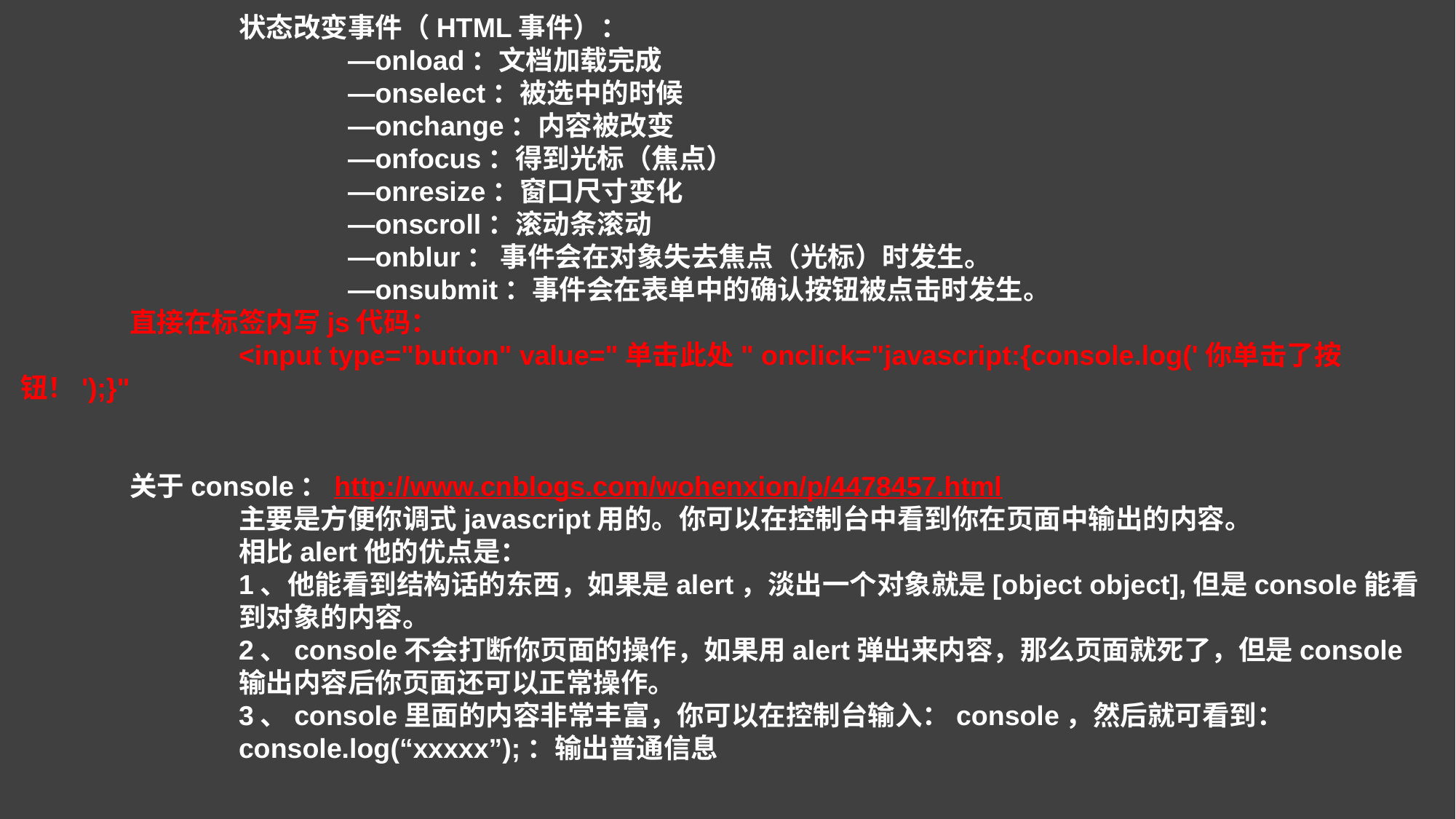

状态改变事件（HTML事件）：
			—onload：文档加载完成
			—onselect：被选中的时候
			—onchange：内容被改变
			—onfocus：得到光标（焦点）
			—onresize：窗口尺寸变化
			—onscroll：滚动条滚动
			—onblur： 事件会在对象失去焦点（光标）时发生。
			—onsubmit：事件会在表单中的确认按钮被点击时发生。
	直接在标签内写js代码：
		<input type="button" value="单击此处" onclick="javascript:{console.log('你单击了按钮！');}"

	关于console：http://www.cnblogs.com/wohenxion/p/4478457.html
		主要是方便你调式javascript用的。你可以在控制台中看到你在页面中输出的内容。
相比alert他的优点是：
1、他能看到结构话的东西，如果是alert，淡出一个对象就是[object object],但是console能看到对象的内容。
2、console不会打断你页面的操作，如果用alert弹出来内容，那么页面就死了，但是console输出内容后你页面还可以正常操作。
3、console里面的内容非常丰富，你可以在控制台输入：console，然后就可看到：
		console.log(“xxxxx”);：输出普通信息